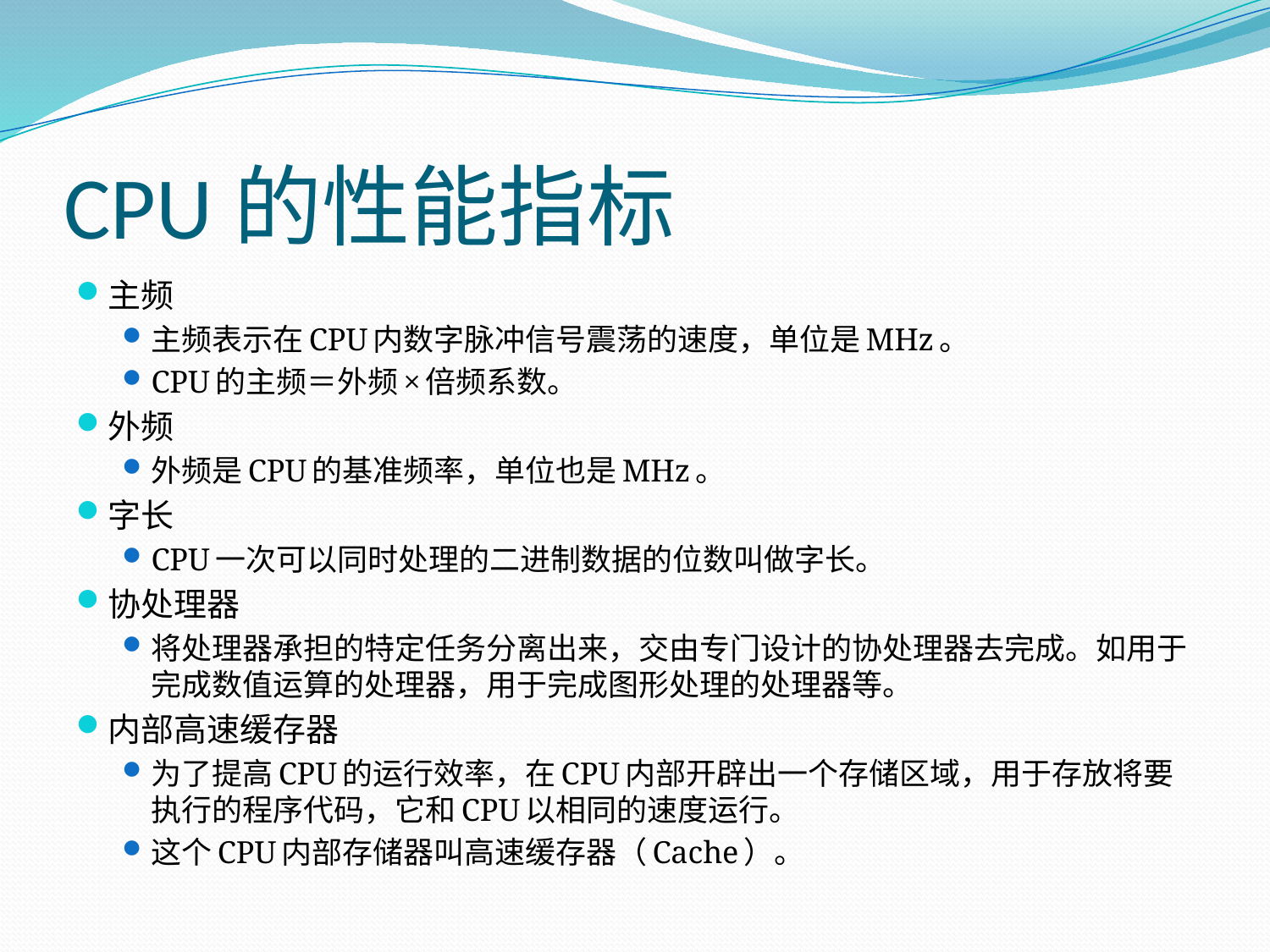

# CPU的性能指标
主频
主频表示在CPU内数字脉冲信号震荡的速度，单位是MHz。
CPU的主频＝外频×倍频系数。
外频
外频是CPU的基准频率，单位也是MHz。
字长
CPU一次可以同时处理的二进制数据的位数叫做字长。
协处理器
将处理器承担的特定任务分离出来，交由专门设计的协处理器去完成。如用于完成数值运算的处理器，用于完成图形处理的处理器等。
内部高速缓存器
为了提高CPU的运行效率，在CPU内部开辟出一个存储区域，用于存放将要执行的程序代码，它和CPU以相同的速度运行。
这个CPU内部存储器叫高速缓存器（Cache）。